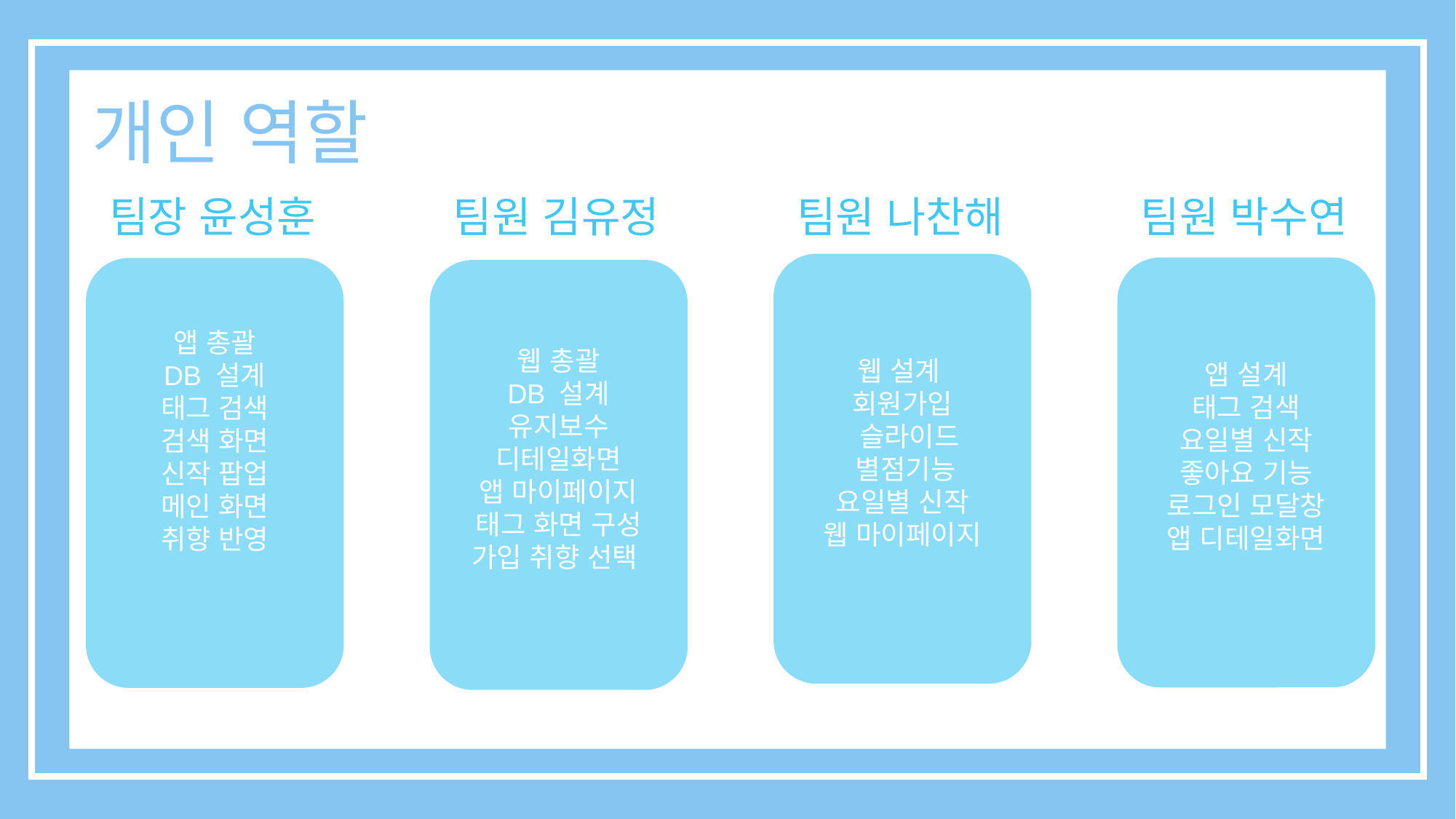

개인 역할

팀장 윤성훈
팀원 김유정
팀원 나찬해
팀원 박수연

웹 설계
회원가입
 슬라이드
 별점기능
요일별 신작
웹 마이페이지

앱 설계
태그 검색
요일별 신작
좋아요 기능
로그인 모달창
앱 디테일화면

앱 총괄
DB 설계
태그 검색
검색 화면
신작 팝업
메인 화면
취향 반영

웹 총괄
DB 설계
유지보수
디테일화면
앱 마이페이지
태그 화면 구성
가입 취향 선택